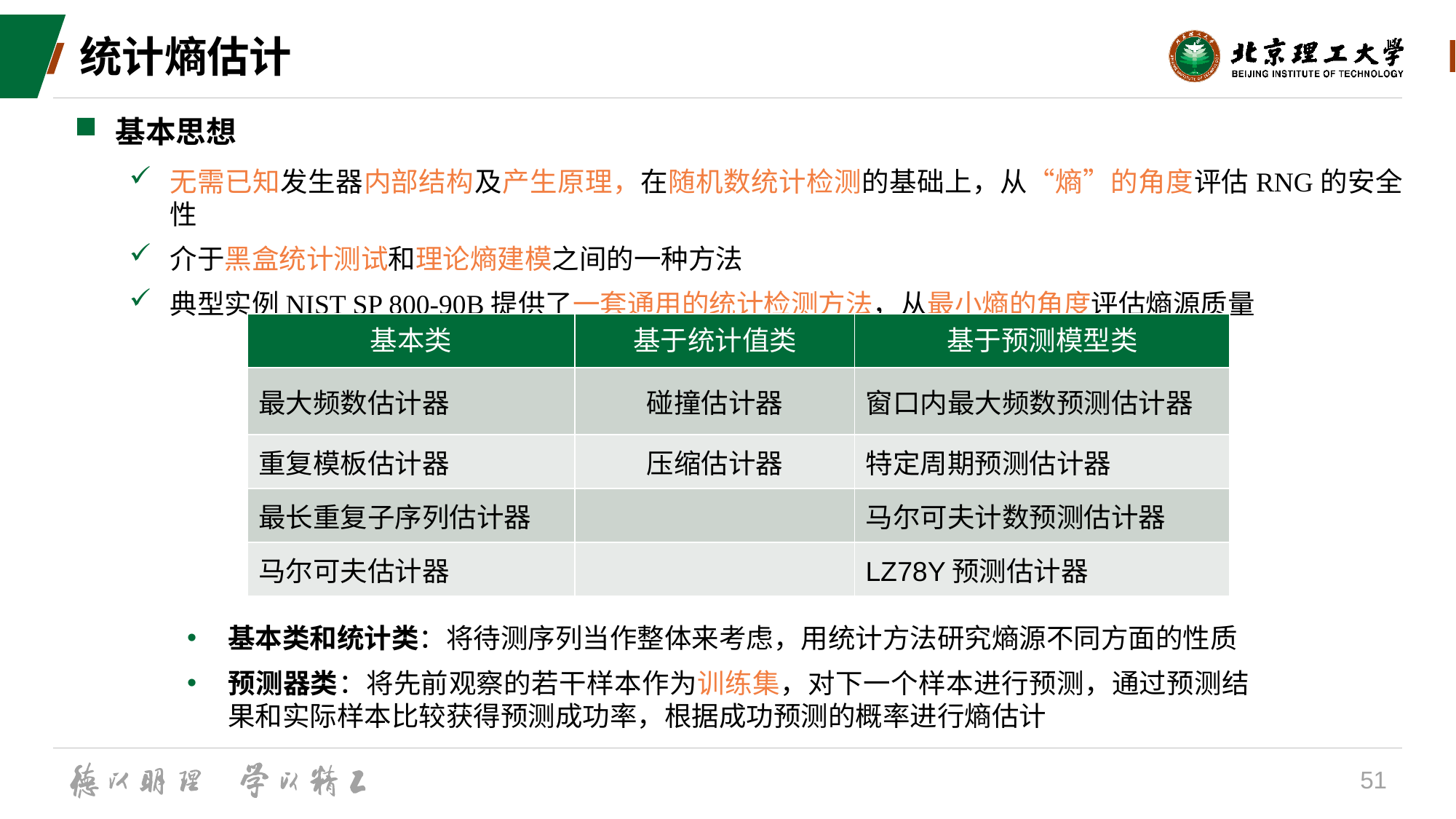

# 统计熵估计
基本思想
无需已知发生器内部结构及产生原理，在随机数统计检测的基础上，从“熵”的角度评估RNG的安全性
介于黑盒统计测试和理论熵建模之间的一种方法
典型实例NIST SP 800-90B提供了一套通用的统计检测方法，从最小熵的角度评估熵源质量
| 基本类 | 基于统计值类 | 基于预测模型类 |
| --- | --- | --- |
| 最大频数估计器 | 碰撞估计器 | 窗口内最大频数预测估计器 |
| 重复模板估计器 | 压缩估计器 | 特定周期预测估计器 |
| 最长重复子序列估计器 |  | 马尔可夫计数预测估计器 |
| 马尔可夫估计器 |  | LZ78Y预测估计器 |
基本类和统计类：将待测序列当作整体来考虑，用统计方法研究熵源不同方面的性质
预测器类：将先前观察的若干样本作为训练集，对下一个样本进行预测，通过预测结果和实际样本比较获得预测成功率，根据成功预测的概率进行熵估计